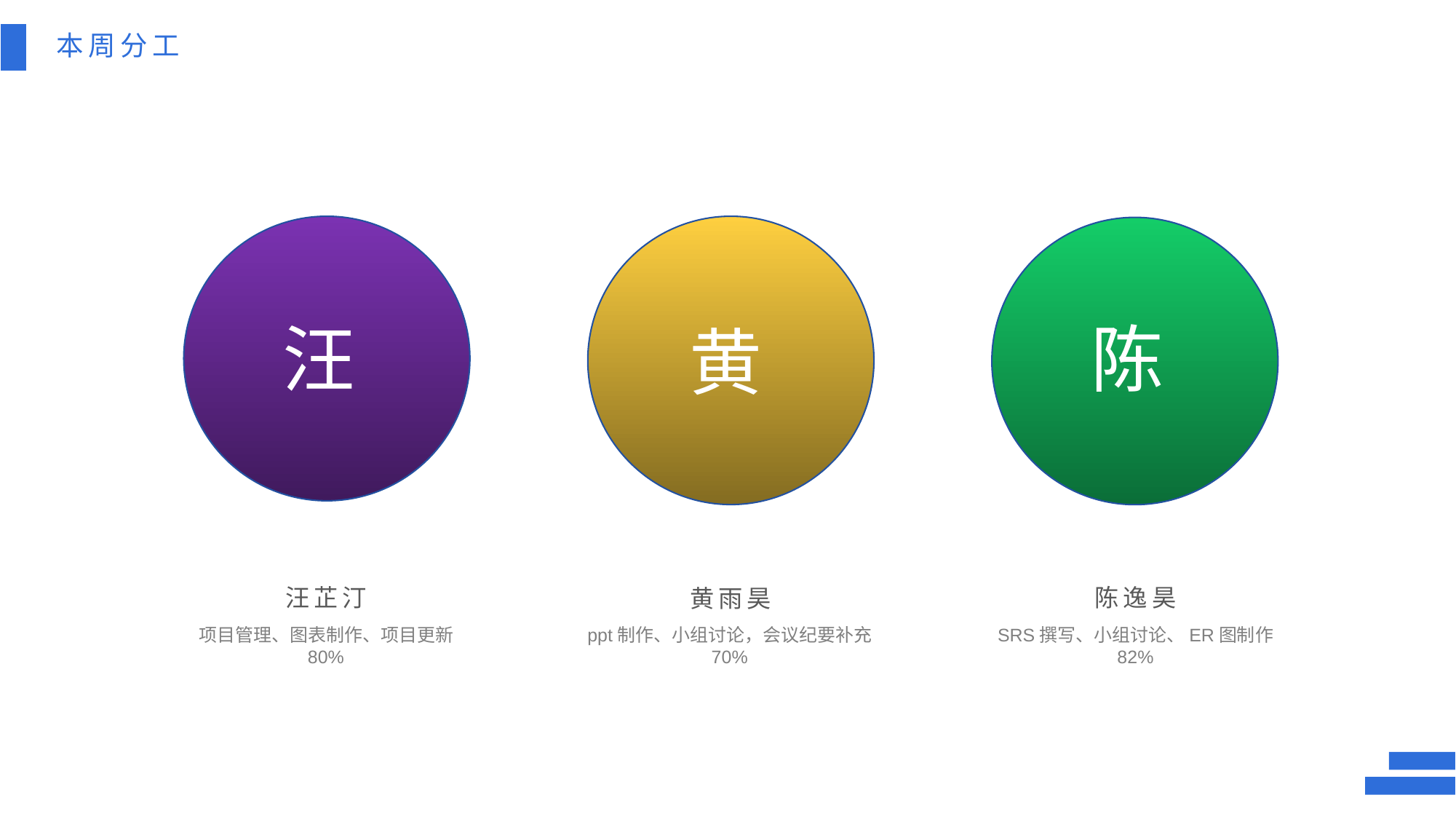

本周分工

汪
陈
黄
汪芷汀
陈逸昊
黄雨昊
项目管理、图表制作、项目更新
80%
ppt制作、小组讨论，会议纪要补充
70%
SRS撰写、小组讨论、ER图制作
82%